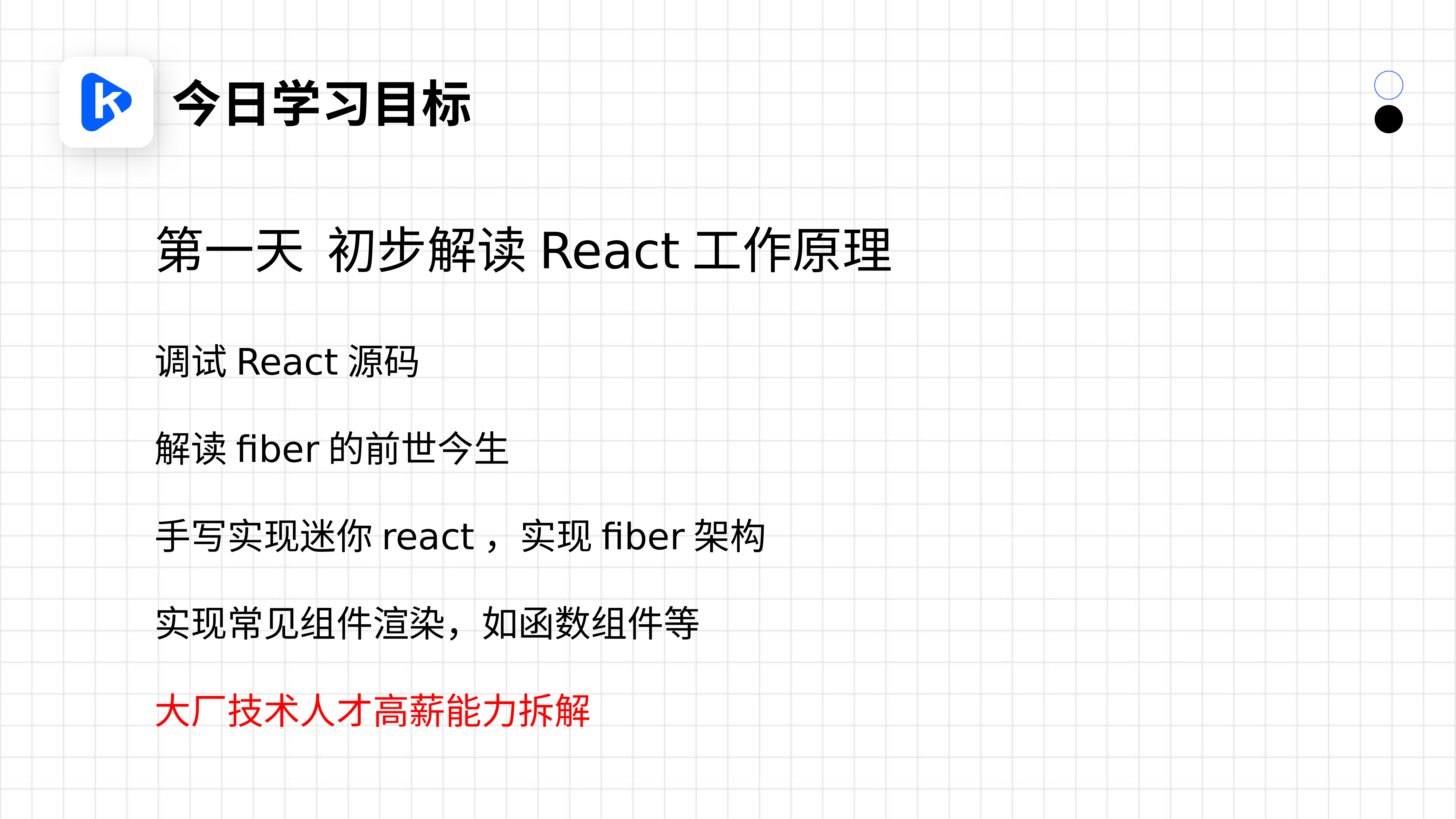

今日学习目标
第一天  初步解读React工作原理

调试React源码

解读fiber的前世今生

手写实现迷你react，实现fiber架构

实现常见组件渲染，如函数组件等

大厂技术人才高薪能力拆解